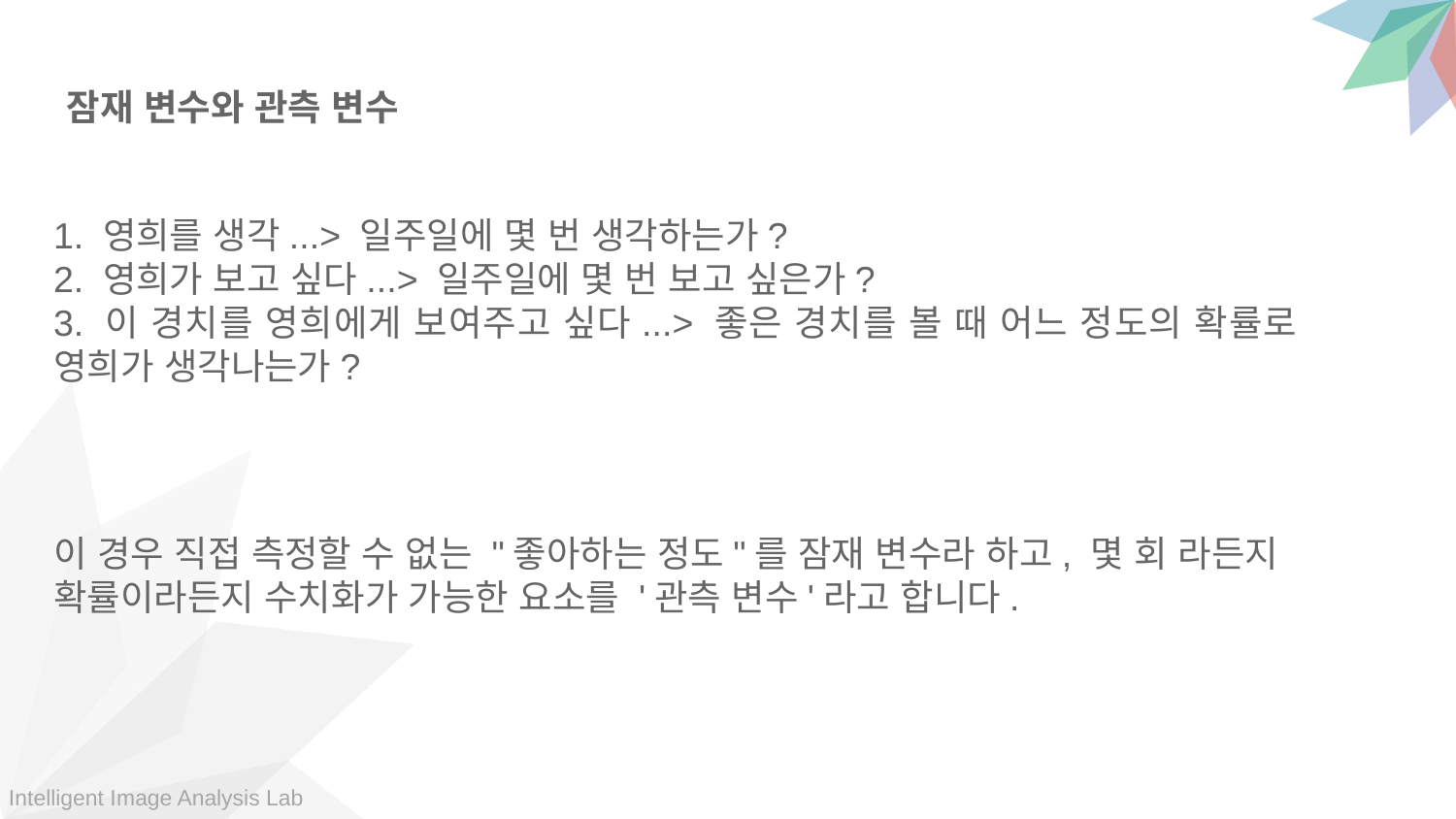

잠재 변수와 관측 변수
1. 영희를 생각...> 일주일에 몇 번 생각하는가?
2. 영희가 보고 싶다...> 일주일에 몇 번 보고 싶은가?
3. 이 경치를 영희에게 보여주고 싶다...> 좋은 경치를 볼 때 어느 정도의 확률로 영희가 생각나는가?
이 경우 직접 측정할 수 없는 "좋아하는 정도"를 잠재 변수라 하고, 몇 회 라든지 확률이라든지 수치화가 가능한 요소를 '관측 변수'라고 합니다.